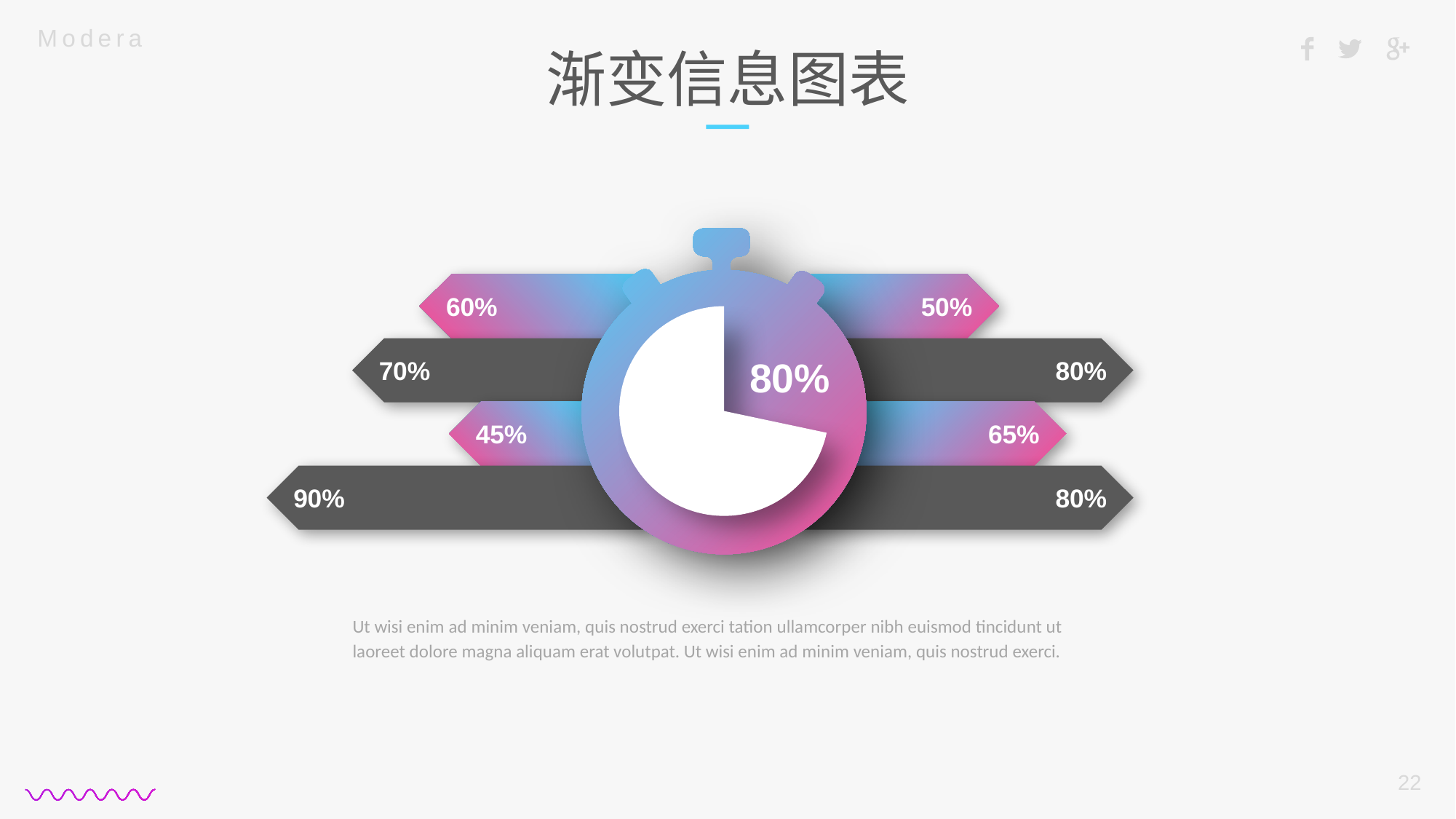

# 渐变信息图表

80%

01

02

03

04

05

Be Success
Ut wisi enim ad minim veniam, quis nostrud exerci tation ullamcorper suscipit lobortis nisl ut aliquip ex ea commodo consequat.
“Ut wisi enim ad minim veniam
60%
50%
70%
80%
45%
65%
90%
80%
Ut wisi enim ad minim veniam, quis nostrud exerci tation ullamcorper nibh euismod tincidunt ut laoreet dolore magna aliquam erat volutpat. Ut wisi enim ad minim veniam, quis nostrud exerci.

Step One
Ut wisi enim ad minim veniam, quis nostrud exerci tation ullamcorper suscipit lobortis nisl
Step Two
Ut wisi enim ad minim veniam, quis nostrud exerci tation ullamcorper suscipit lobortis nisl
Step Three
Ut wisi enim ad minim veniam, quis nostrud exerci tation ullamcorper suscipit lobortis nisl
Step Four
Ut wisi enim ad minim veniam, quis nostrud exerci tation ullamcorper suscipit lobortis nisl
Step Five
Ut wisi enim ad minim veniam, quis nostrud exerci tation ullamcorper suscipit lobortis nisl